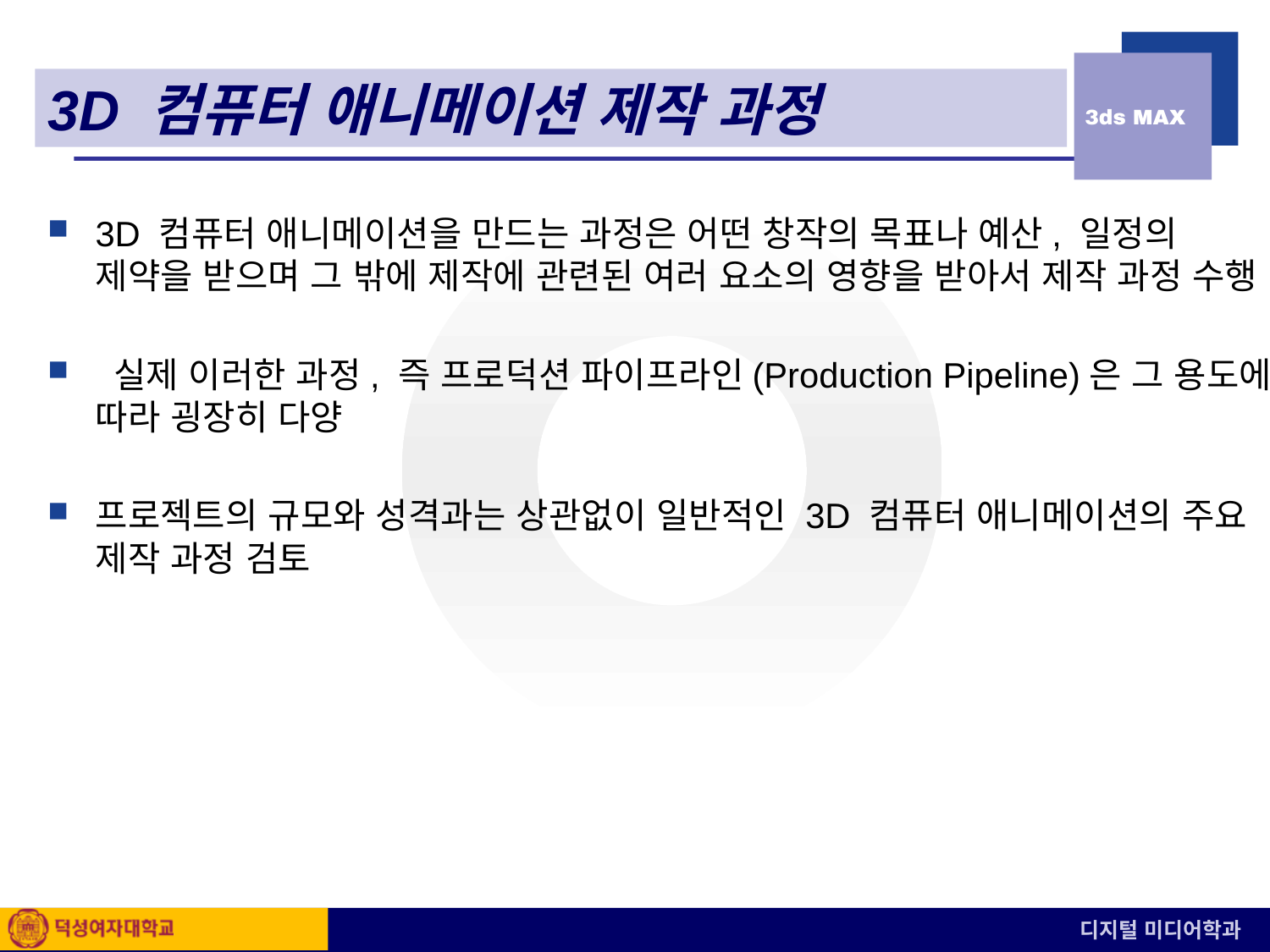

# 3D 컴퓨터 애니메이션 제작 과정

3D 컴퓨터 애니메이션을 만드는 과정은 어떤 창작의 목표나 예산, 일정의 제약을 받으며 그 밖에 제작에 관련된 여러 요소의 영향을 받아서 제작 과정 수행

 실제 이러한 과정, 즉 프로덕션 파이프라인(Production Pipeline)은 그 용도에 따라 굉장히 다양

프로젝트의 규모와 성격과는 상관없이 일반적인 3D 컴퓨터 애니메이션의 주요 제작 과정 검토